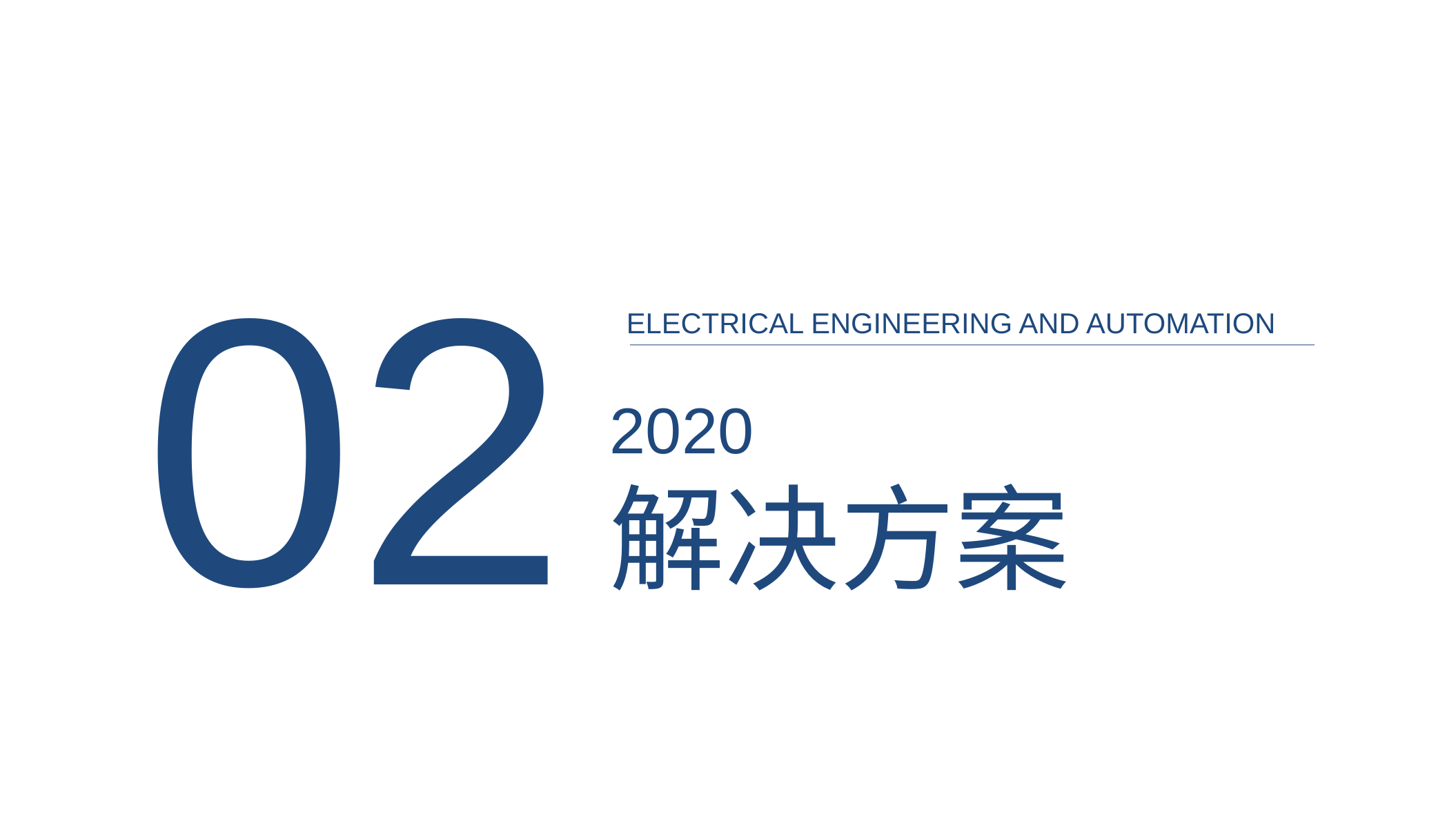

02
electrical engineering and automation

2020
解决方案